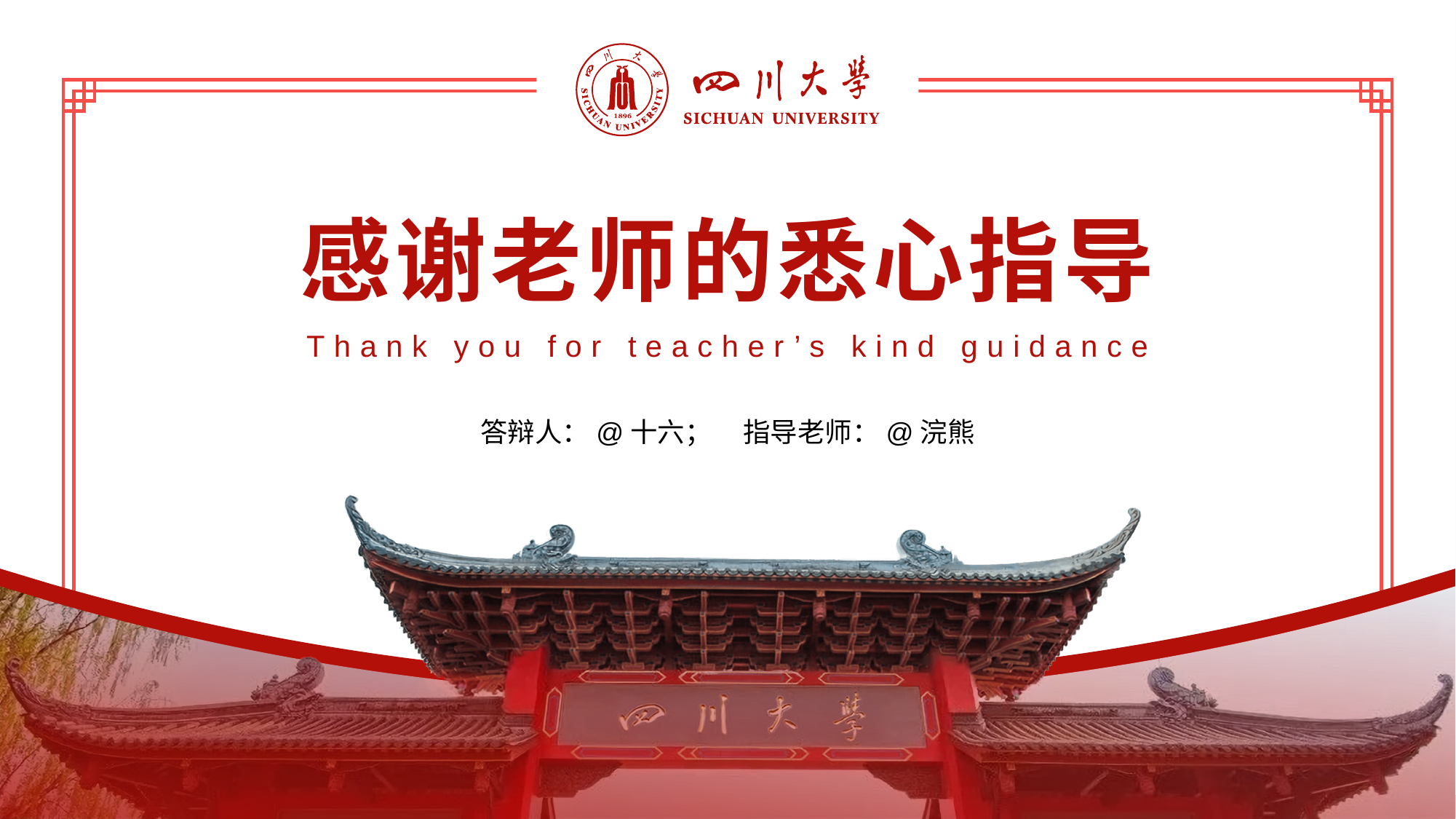

感谢老师的悉心指导
Thank you for teacher’s kind guidance
答辩人：@十六；     指导老师：@浣熊